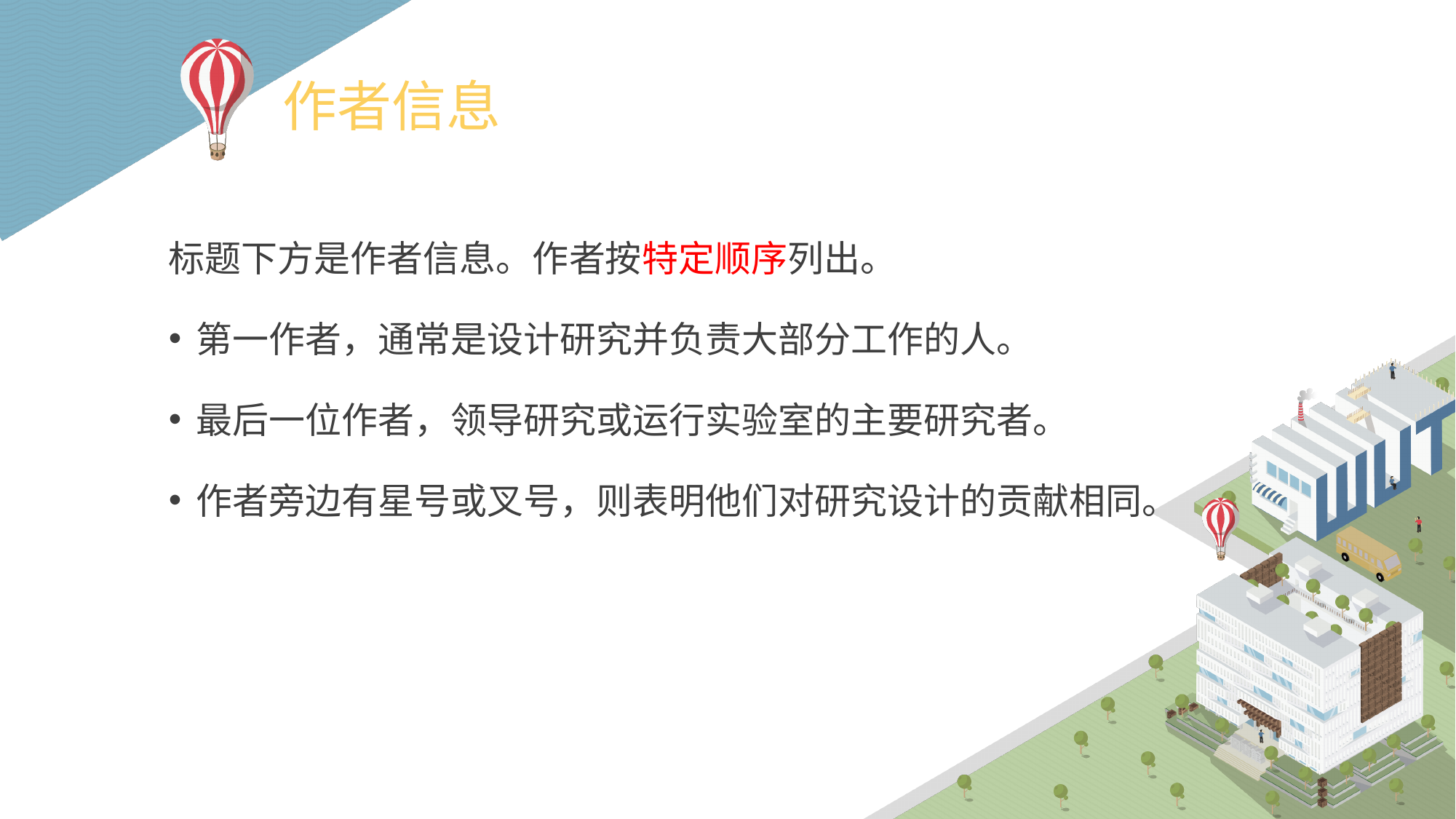

# 作者信息
标题下方是作者信息。作者按特定顺序列出。
第一作者，通常是设计研究并负责大部分工作的人。
最后一位作者，领导研究或运行实验室的主要研究者。
作者旁边有星号或叉号，则表明他们对研究设计的贡献相同。